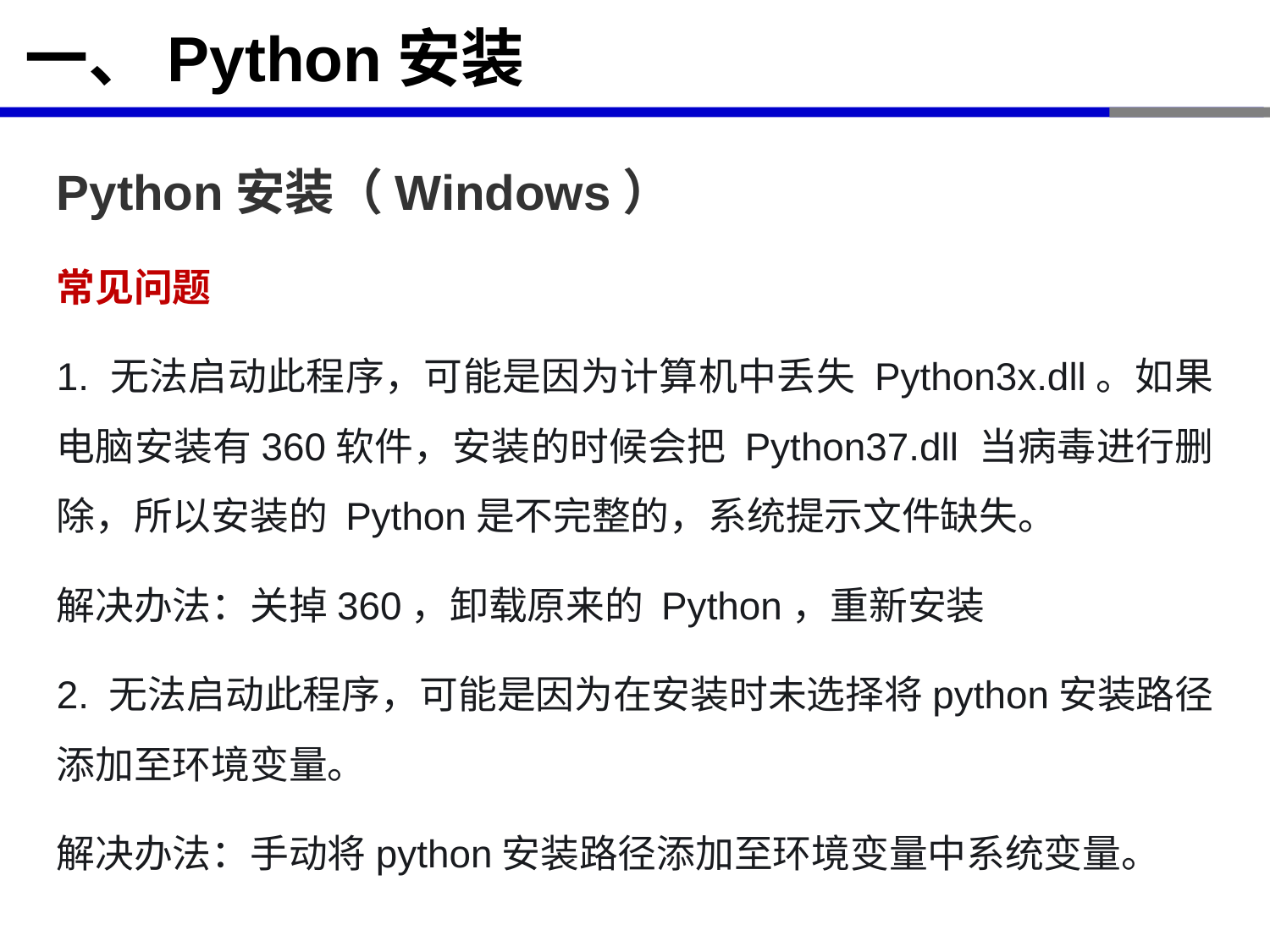

# 一、Python安装
Python安装（Windows）
常见问题
1. 无法启动此程序，可能是因为计算机中丢失 Python3x.dll。如果电脑安装有360软件，安装的时候会把 Python37.dll 当病毒进行删除，所以安装的 Python是不完整的，系统提示文件缺失。
解决办法：关掉360，卸载原来的 Python，重新安装
2. 无法启动此程序，可能是因为在安装时未选择将python安装路径添加至环境变量。
解决办法：手动将python安装路径添加至环境变量中系统变量。